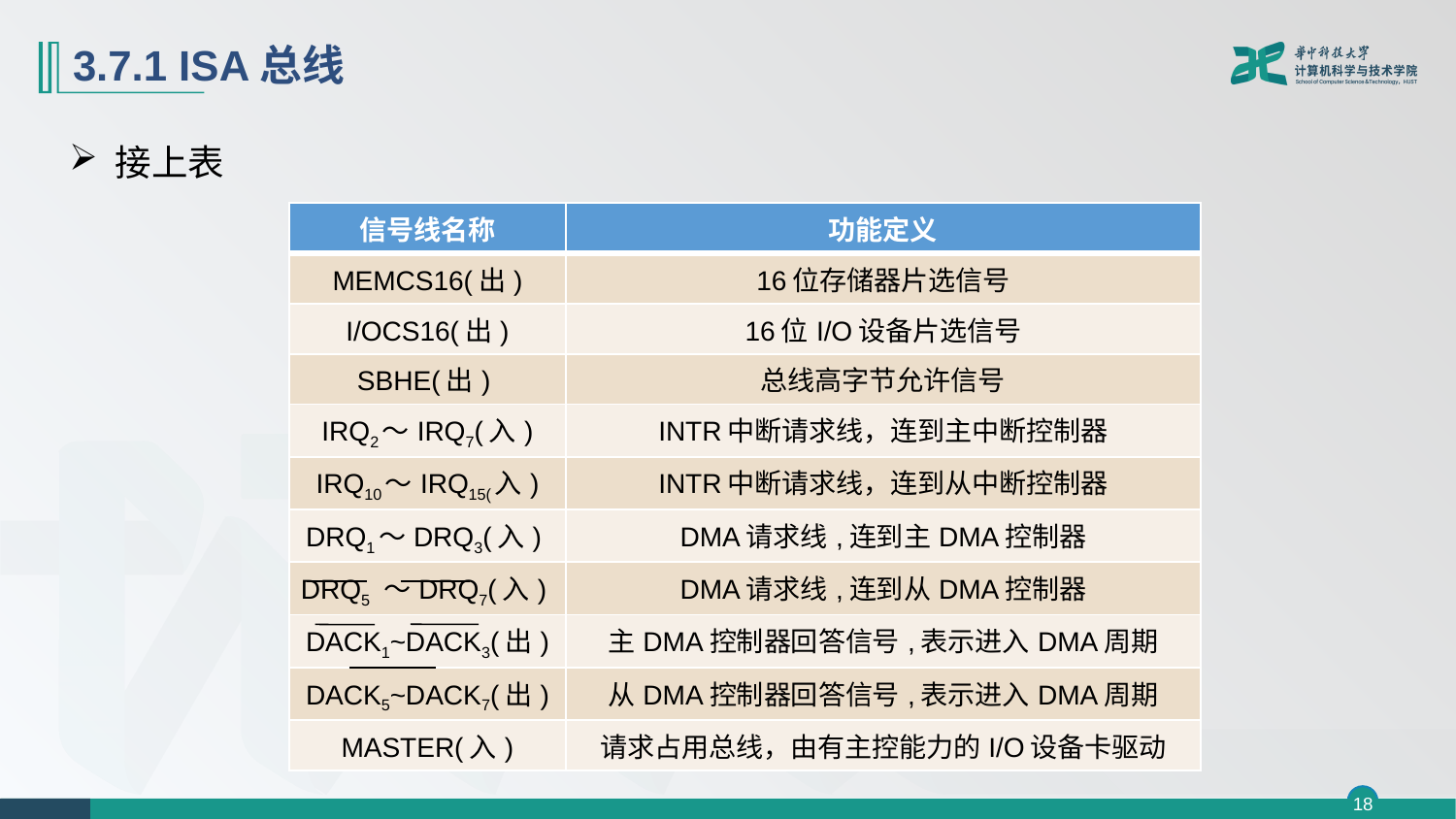

# 3.7.1 ISA总线
 接上表

| 信号线名称 | 功能定义 |
| --- | --- |
| MEMCS16(出) | 16位存储器片选信号 |
| I/OCS16(出) | 16位I/O设备片选信号 |
| SBHE(出) | 总线高字节允许信号 |
| IRQ2～IRQ7(入) | INTR中断请求线，连到主中断控制器 |
| IRQ10～IRQ15(入) | INTR中断请求线，连到从中断控制器 |
| DRQ1～DRQ3(入) | DMA请求线,连到主DMA控制器 |
| DRQ5 ～DRQ7(入) | DMA请求线,连到从DMA控制器 |
| DACK1~DACK3(出) | 主DMA控制器回答信号,表示进入DMA周期 |
| DACK5~DACK7(出) | 从DMA控制器回答信号,表示进入DMA周期 |
| MASTER(入) | 请求占用总线，由有主控能力的I/O设备卡驱动 |